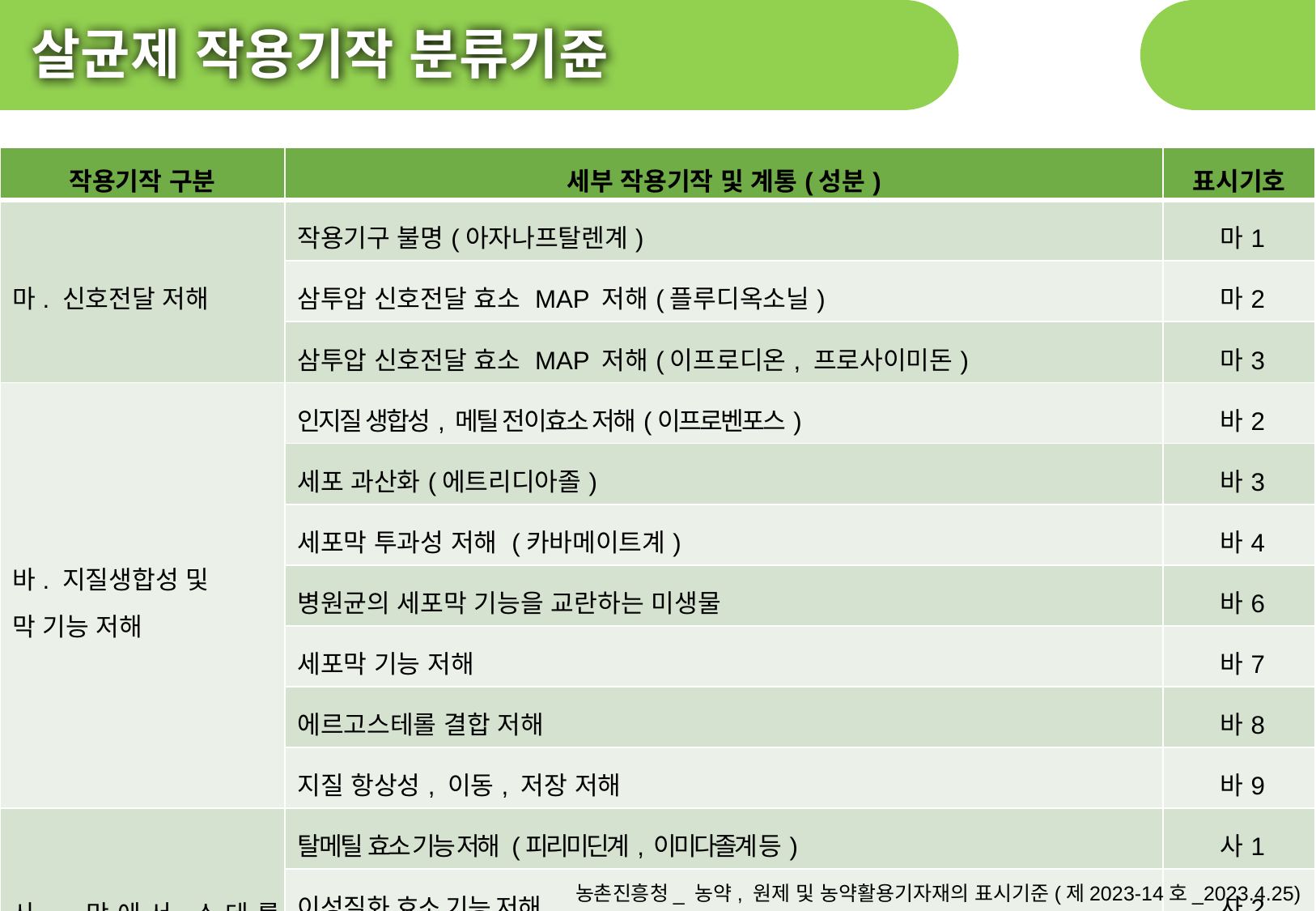

살균제 작용기작 분류기쥰
| 작용기작 구분 | 세부 작용기작 및 계통(성분) | 표시기호 |
| --- | --- | --- |
| 마. 신호전달 저해 | 작용기구 불명(아자나프탈렌계) | 마1 |
|  | 삼투압 신호전달 효소 MAP 저해(플루디옥소닐) | 마2 |
|  | 삼투압 신호전달 효소 MAP 저해(이프로디온, 프로사이미돈) | 마3 |
| 바. 지질생합성 및 막 기능 저해 | 인지질 생합성, 메틸 전이효소 저해(이프로벤포스) | 바2 |
|  | 세포 과산화(에트리디아졸) | 바3 |
|  | 세포막 투과성 저해 (카바메이트계) | 바4 |
|  | 병원균의 세포막 기능을 교란하는 미생물 | 바6 |
|  | 세포막 기능 저해 | 바7 |
| 사1 | 에르고스테롤 결합 저해 | 바8 |
| 사2 | 지질 항상성, 이동, 저장 저해 | 바9 |
| 사. 막에서 스테롤 생합성 저해 | 탈메틸 효소 기능 저해 (피리미딘계, 이미다졸계 등) | 사1 |
|  | 이성질화 효소 기능 저해 | 사2 |
|  | 케토환원효소 기능 저해(펜헥사미드, 펜피라자민) | 사3 |
|  | 스쿠알렌 에폭시데이즈 기능 저해 | 사4 |
농촌진흥청_ 농약, 원제 및 농약활용기자재의 표시기준(제2023-14호_2023.4.25)